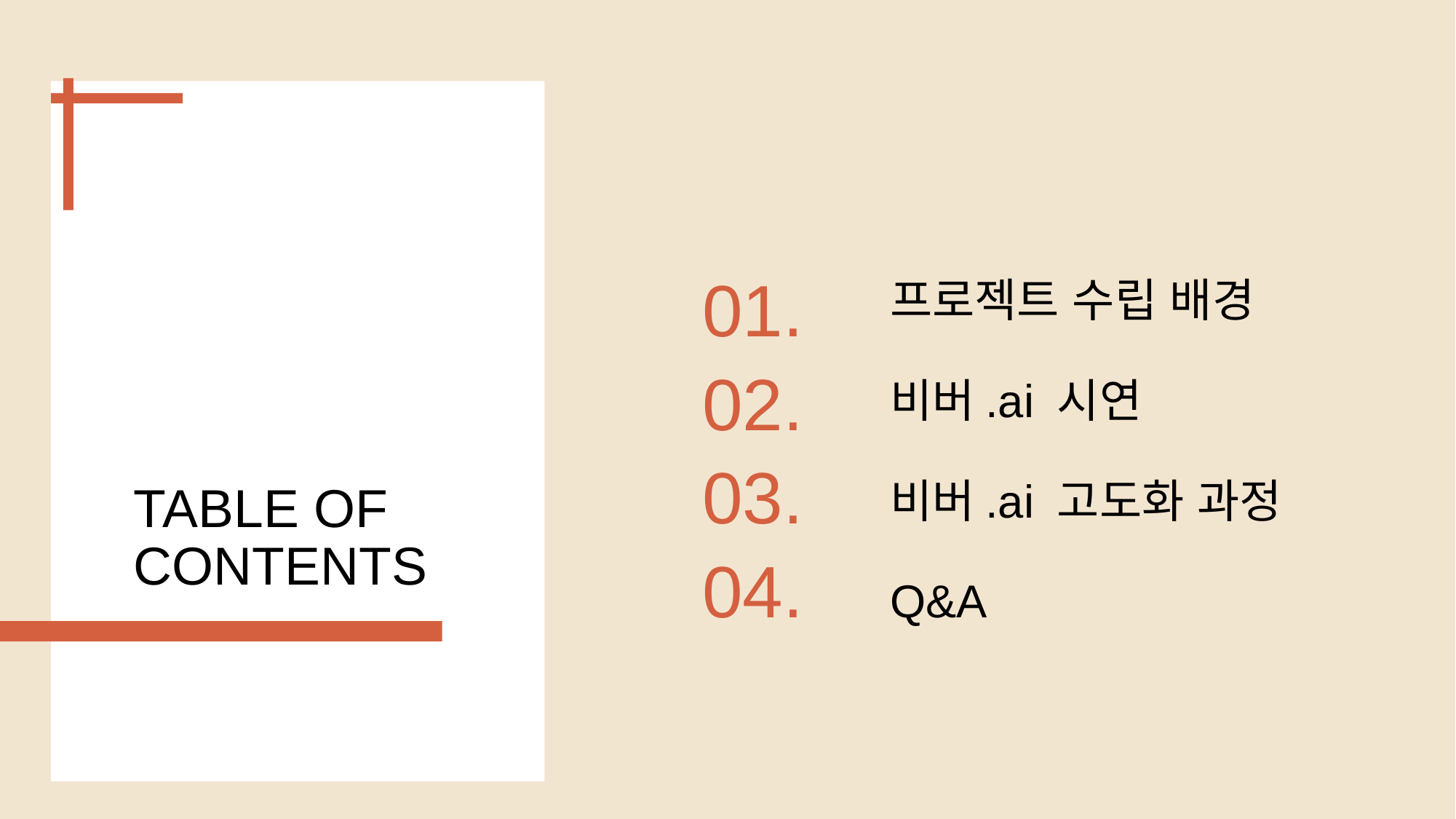

프로젝트 수립 배경
비버.ai 시연
비버.ai 고도화 과정
Q&A

01.
02.
03.
04.

# TABLE OF CONTENTS